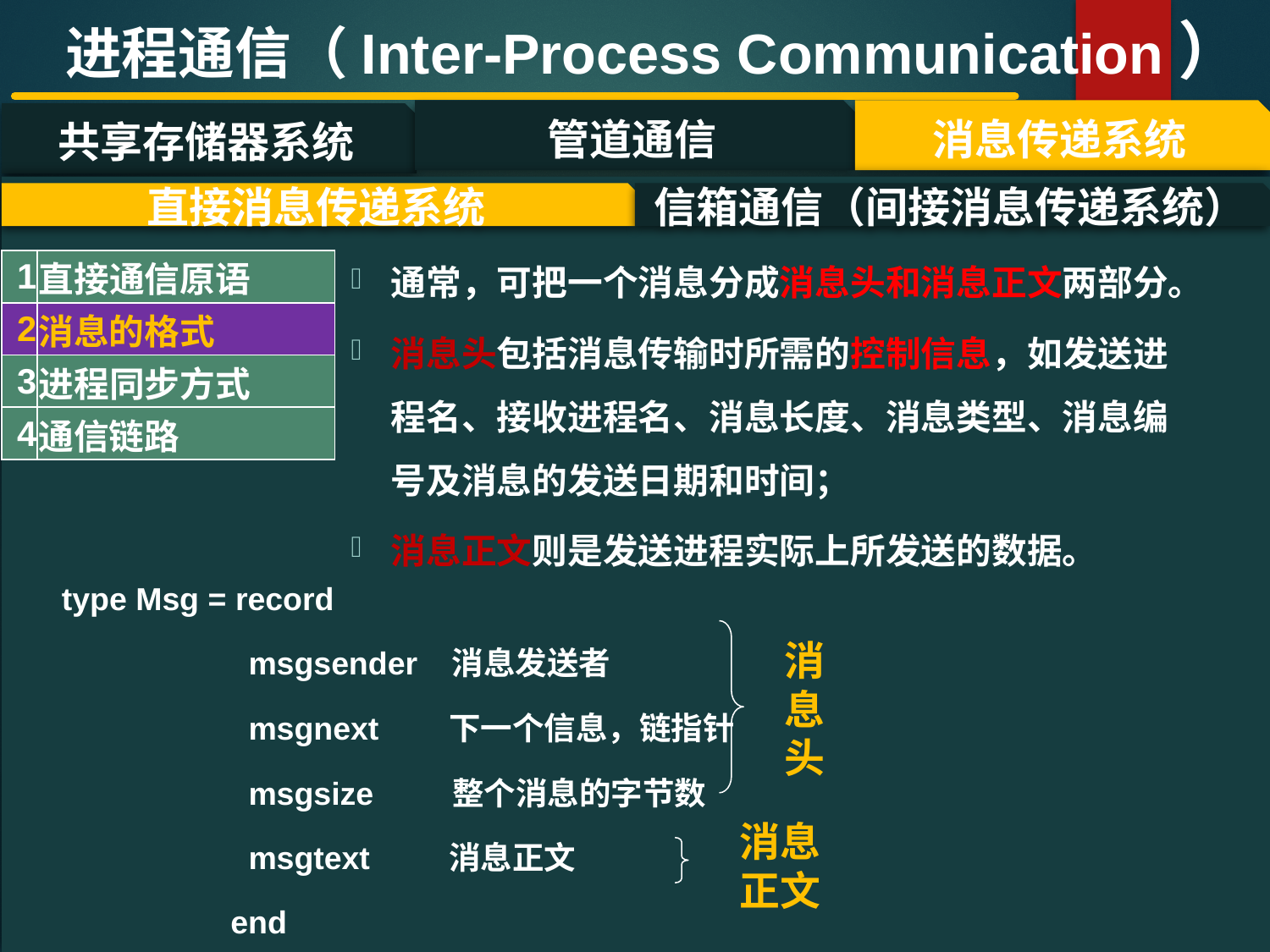

进程通信（Inter-Process Communication）
管道通信
消息传递系统
共享存储器系统
#
直接消息传递系统
信箱通信（间接消息传递系统）
通常，可把一个消息分成消息头和消息正文两部分。
消息头包括消息传输时所需的控制信息，如发送进程名、接收进程名、消息长度、消息类型、消息编号及消息的发送日期和时间；
消息正文则是发送进程实际上所发送的数据。
| 1 | 直接通信原语 |
| --- | --- |
| 2 | 消息的格式 |
| 3 | 进程同步方式 |
| 4 | 通信链路 |
type Msg = record
                     msgsender   消息发送者
                     msgnext       下一个信息，链指针
                     msgsize        整个消息的字节数
                     msgtext        消息正文
                   end

消息头
消息正文